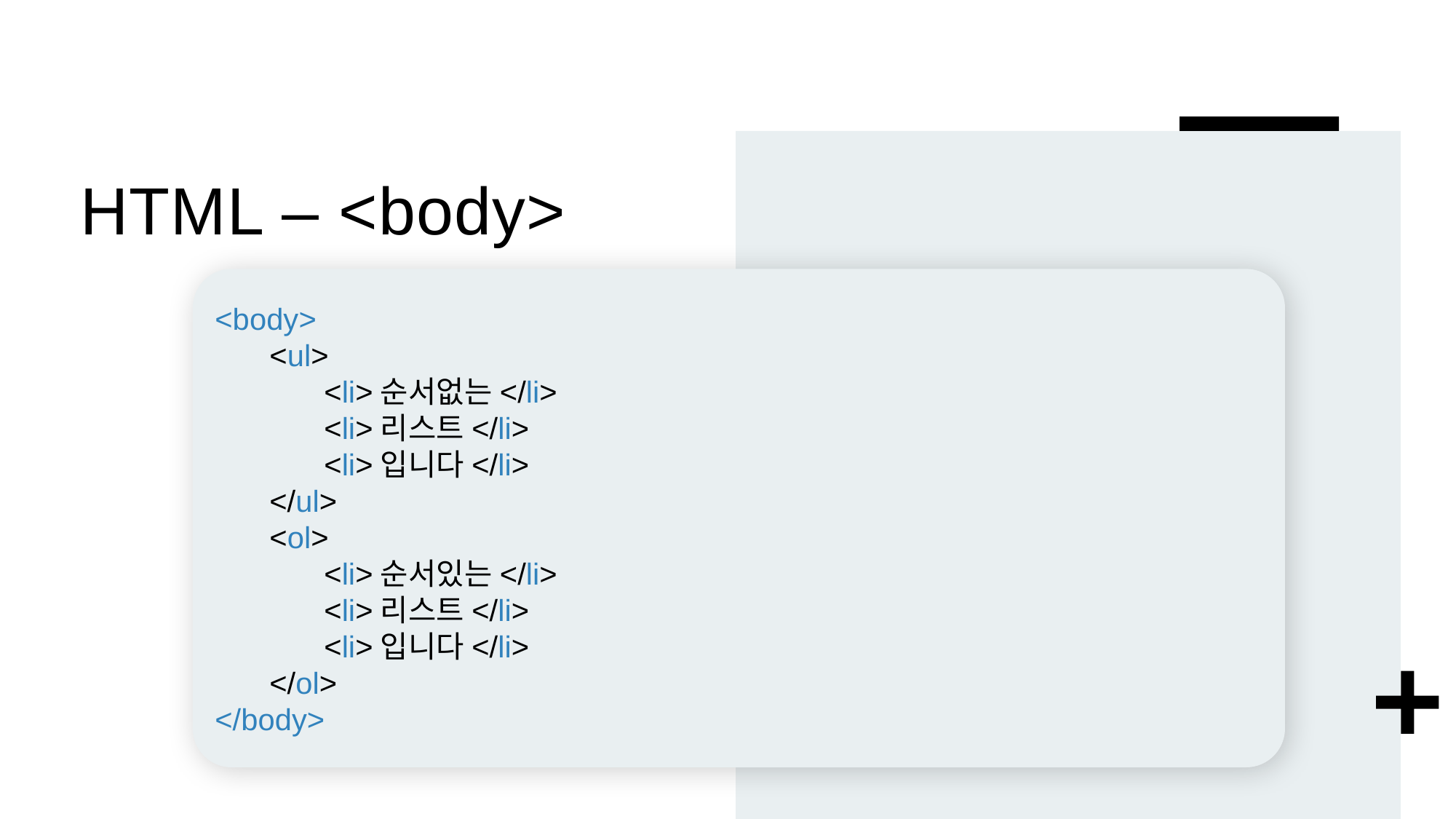

# HTML – <body>
<body>
<ul>
<li>순서없는</li>
<li>리스트</li>
<li>입니다</li>
</ul>
<ol>
<li>순서있는</li>
<li>리스트</li>
<li>입니다</li>
</ol>
</body>